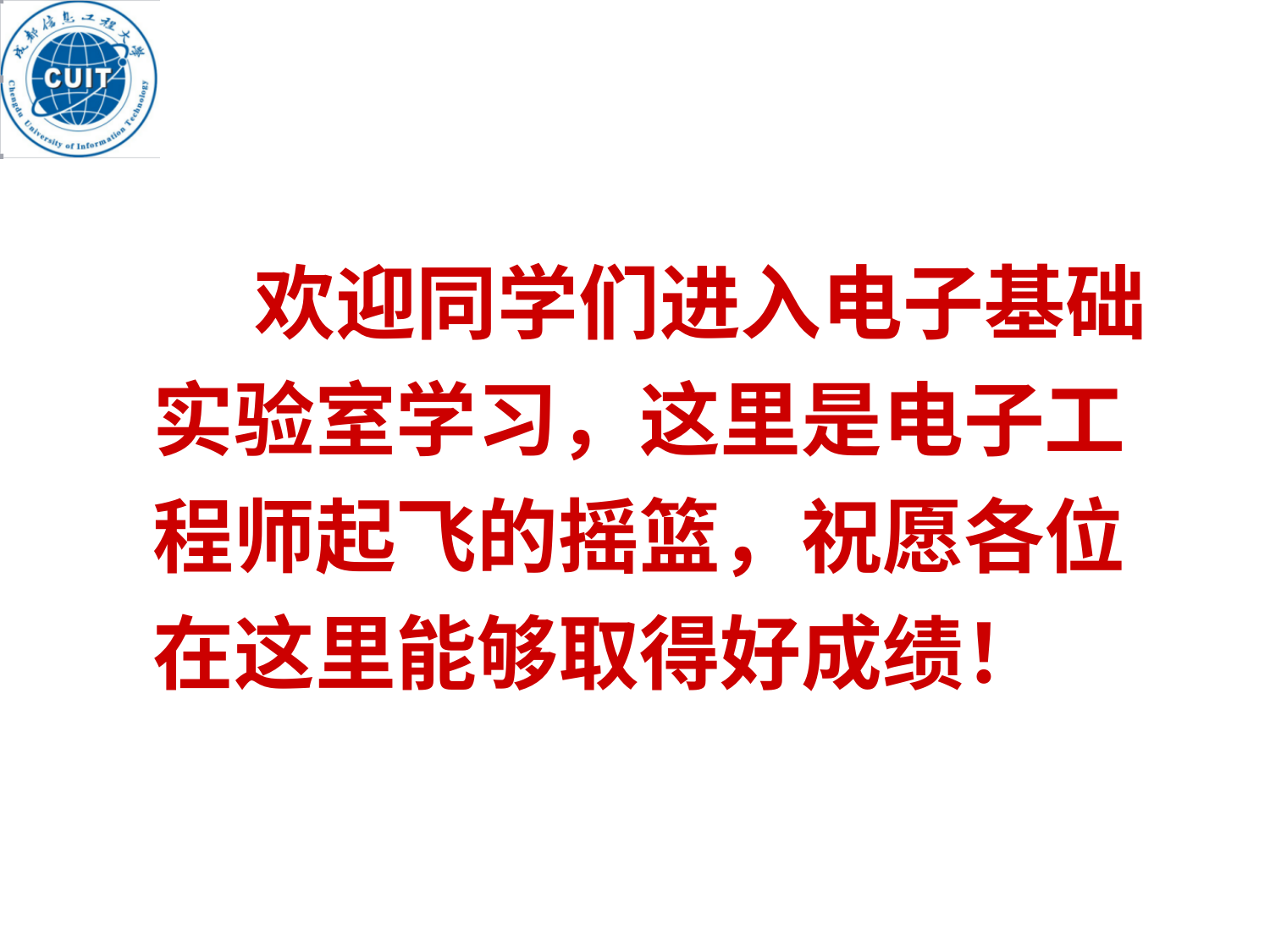

欢迎同学们进入电子基础实验室学习，这里是电子工程师起飞的摇篮，祝愿各位在这里能够取得好成绩！